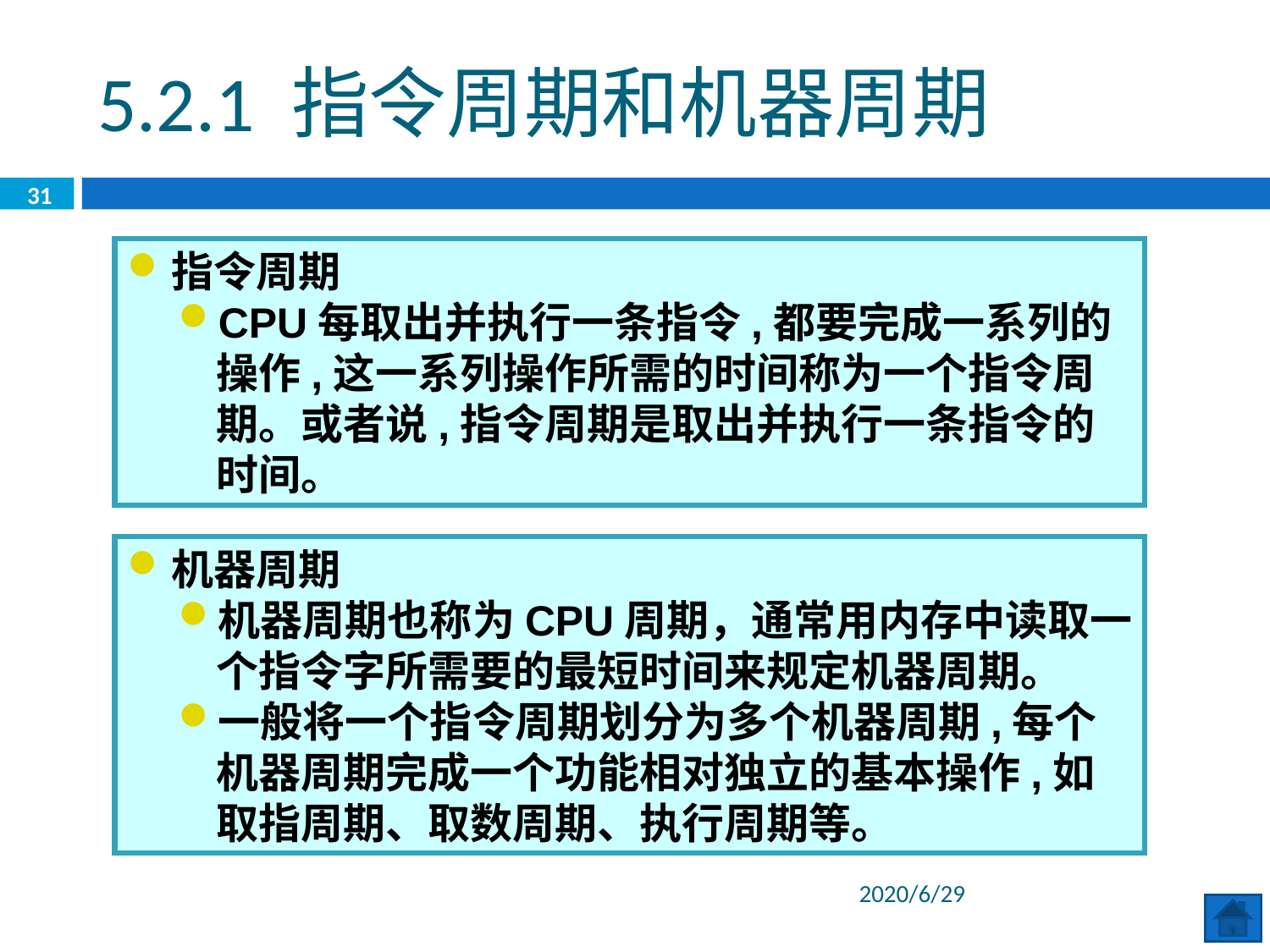

5.2.1 指令周期和机器周期
31
指令周期
CPU每取出并执行一条指令,都要完成一系列的操作,这一系列操作所需的时间称为一个指令周期。或者说,指令周期是取出并执行一条指令的时间。
机器周期
机器周期也称为CPU周期，通常用内存中读取一个指令字所需要的最短时间来规定机器周期。
一般将一个指令周期划分为多个机器周期,每个机器周期完成一个功能相对独立的基本操作,如取指周期、取数周期、执行周期等。
2020/6/29